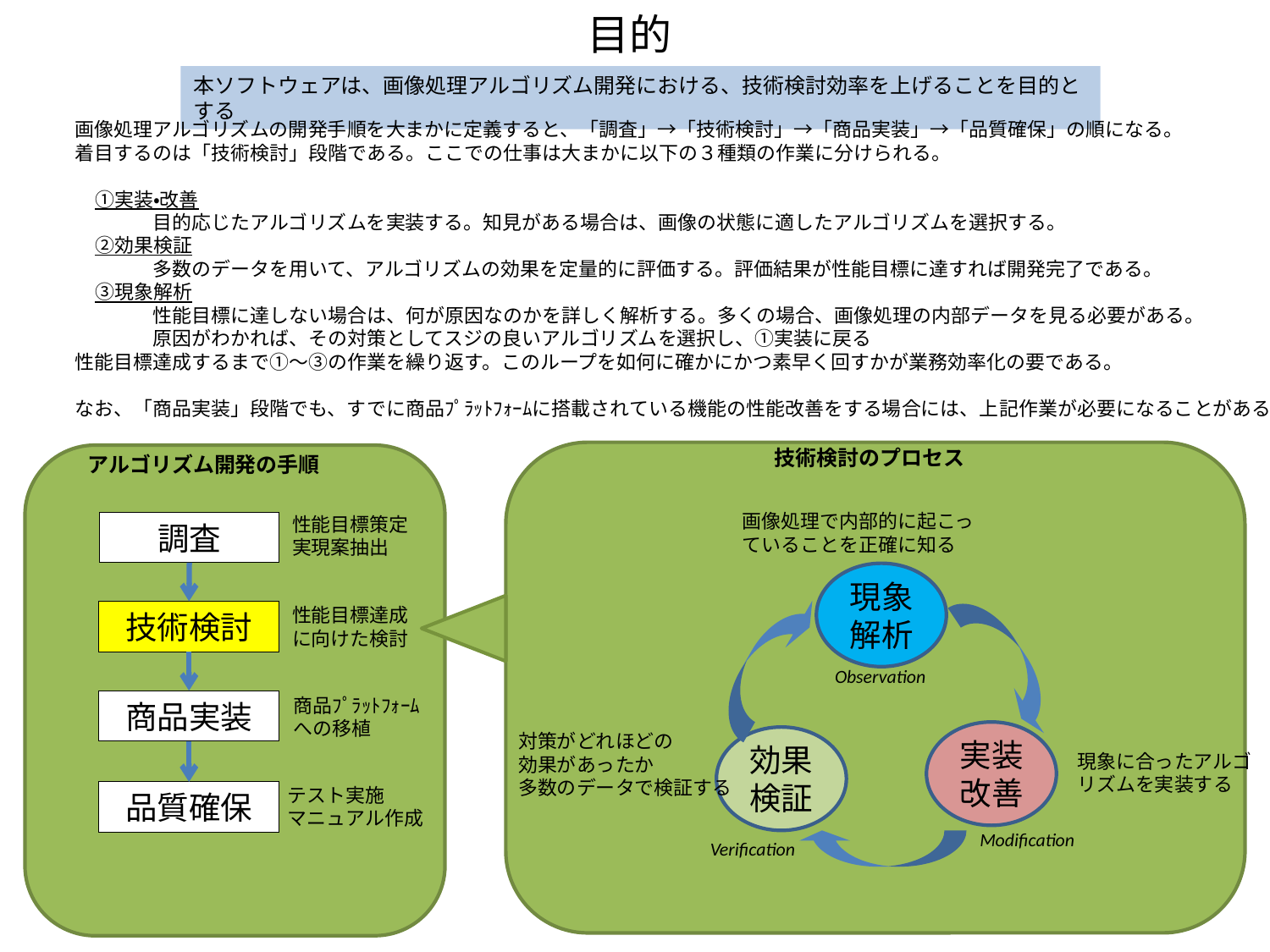

目的
本ソフトウェアは、画像処理アルゴリズム開発における、技術検討効率を上げることを目的とする
画像処理アルゴリズムの開発手順を大まかに定義すると、「調査」→「技術検討」→「商品実装」→「品質確保」の順になる。
着目するのは「技術検討」段階である。ここでの仕事は大まかに以下の３種類の作業に分けられる。

　①実装・改善
　　　　目的応じたアルゴリズムを実装する。知見がある場合は、画像の状態に適したアルゴリズムを選択する。
　②効果検証
　　　　多数のデータを用いて、アルゴリズムの効果を定量的に評価する。評価結果が性能目標に達すれば開発完了である。
　③現象解析
　　　　性能目標に達しない場合は、何が原因なのかを詳しく解析する。多くの場合、画像処理の内部データを見る必要がある。
　　　　原因がわかれば、その対策としてスジの良いアルゴリズムを選択し、①実装に戻る
性能目標達成するまで①～③の作業を繰り返す。このループを如何に確かにかつ素早く回すかが業務効率化の要である。

なお、「商品実装」段階でも、すでに商品ﾌﾟﾗｯﾄﾌｫｰﾑに搭載されている機能の性能改善をする場合には、上記作業が必要になることがある。
技術検討のプロセス

アルゴリズム開発の手順
画像処理で内部的に起こっていることを正確に知る
性能目標策定
実現案抽出
調査
現象
解析

性能目標達成
に向けた検討
技術検討

Observation
商品ﾌﾟﾗｯﾄﾌｫｰﾑ
への移植
商品実装
実装
改善
対策がどれほどの
効果があったか
多数のデータで検証する
効果
検証
現象に合ったアルゴリズムを実装する
テスト実施
マニュアル作成
品質確保
Modification

Verification